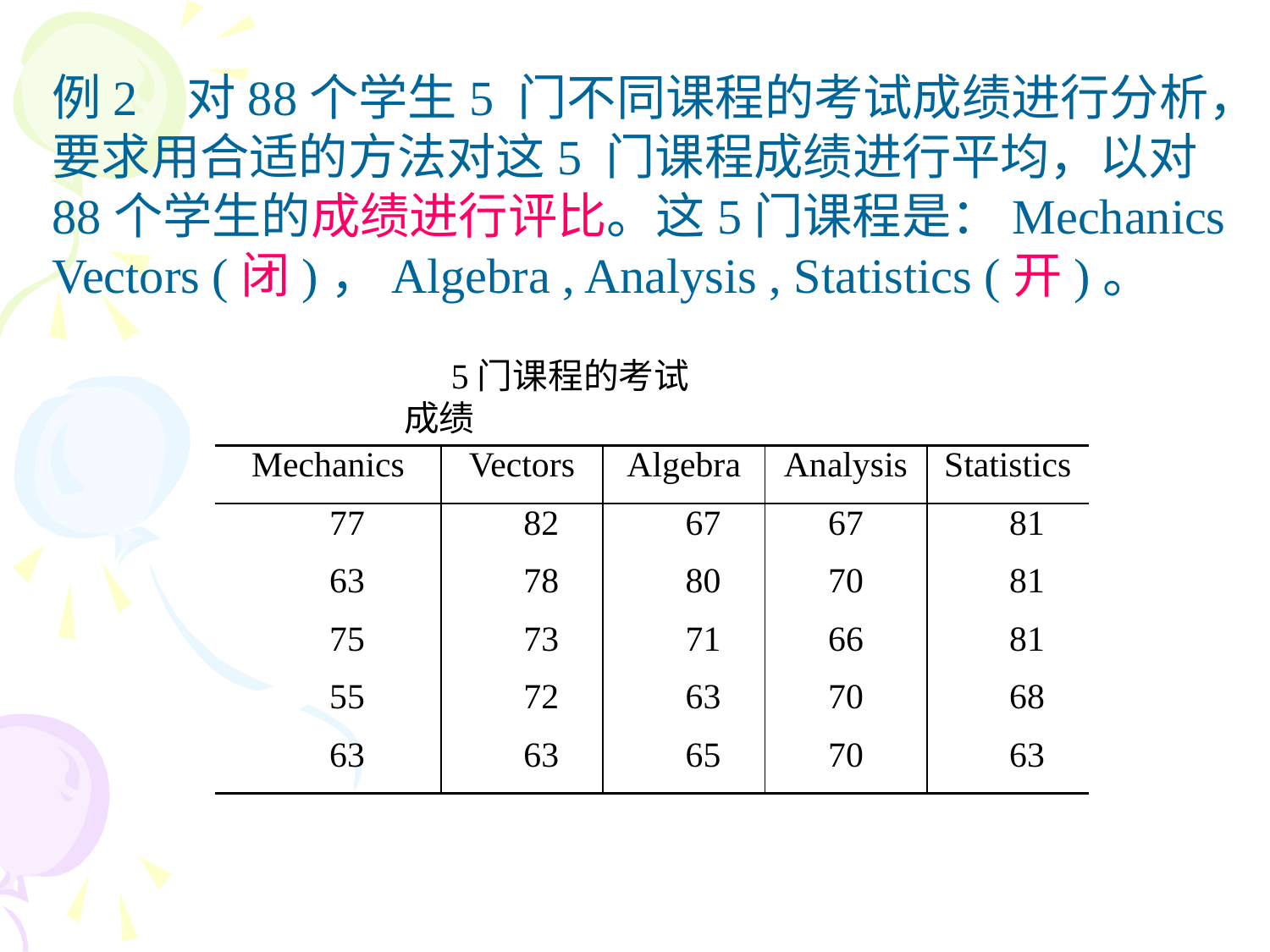

例2   对88个学生5 门不同课程的考试成绩进行分析，要求用合适的方法对这5 门课程成绩进行平均，以对88个学生的成绩进行评比。这5门课程是：Mechanics  Vectors (闭)，Algebra , Analysis , Statistics (开)。

 5门课程的考试成绩

| Mechanics | Vectors | Algebra | Analysis | Statistics |
| --- | --- | --- | --- | --- |
| 77 | 82 | 67 | 67 | 81 |
| 63 | 78 | 80 | 70 | 81 |
| 75 | 73 | 71 | 66 | 81 |
| 55 | 72 | 63 | 70 | 68 |
| 63 | 63 | 65 | 70 | 63 |